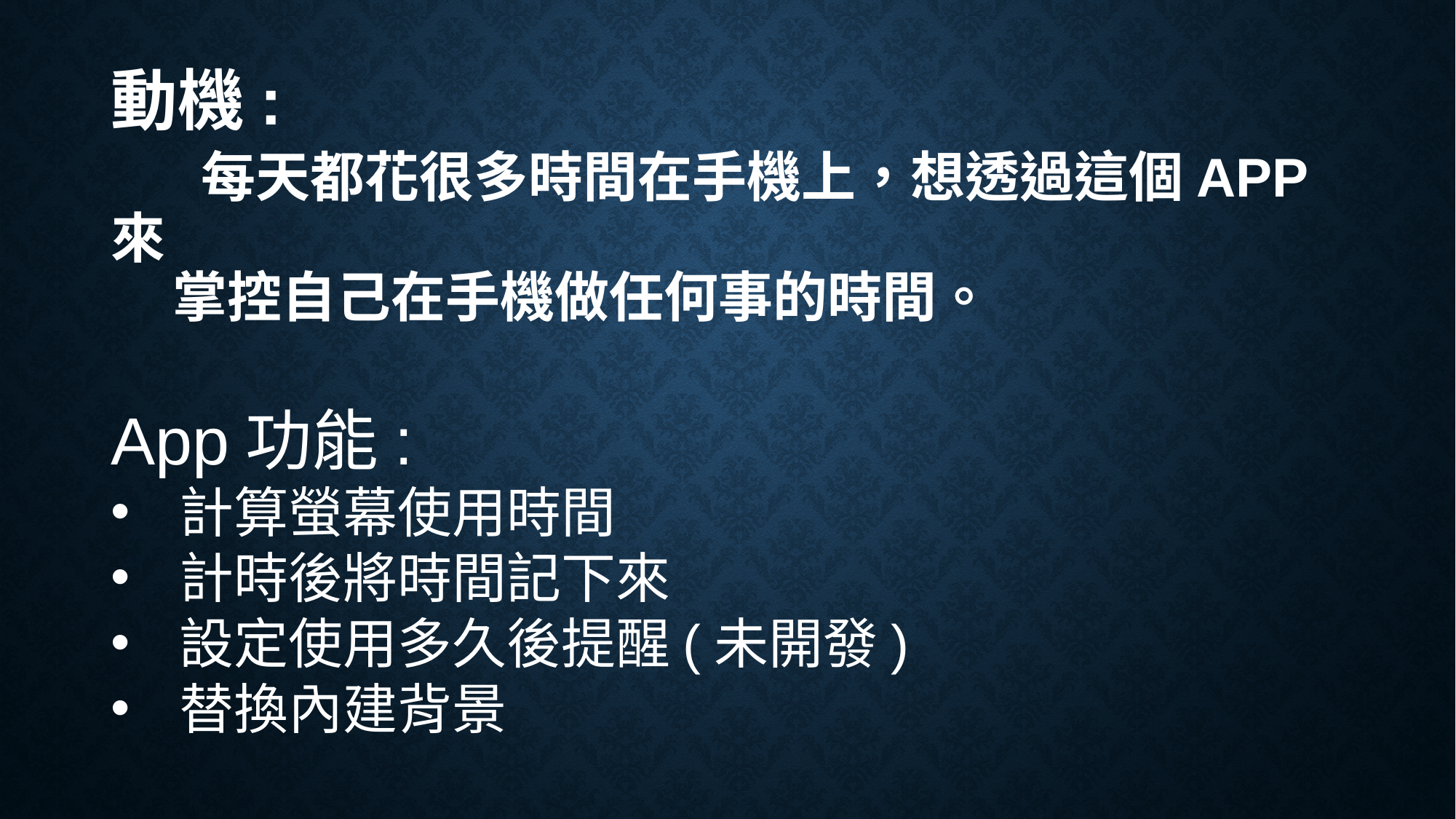

# 動機: 每天都花很多時間在手機上，想透過這個app來 掌控自己在手機做任何事的時間。
App功能:
計算螢幕使用時間
計時後將時間記下來
設定使用多久後提醒(未開發)
替換內建背景